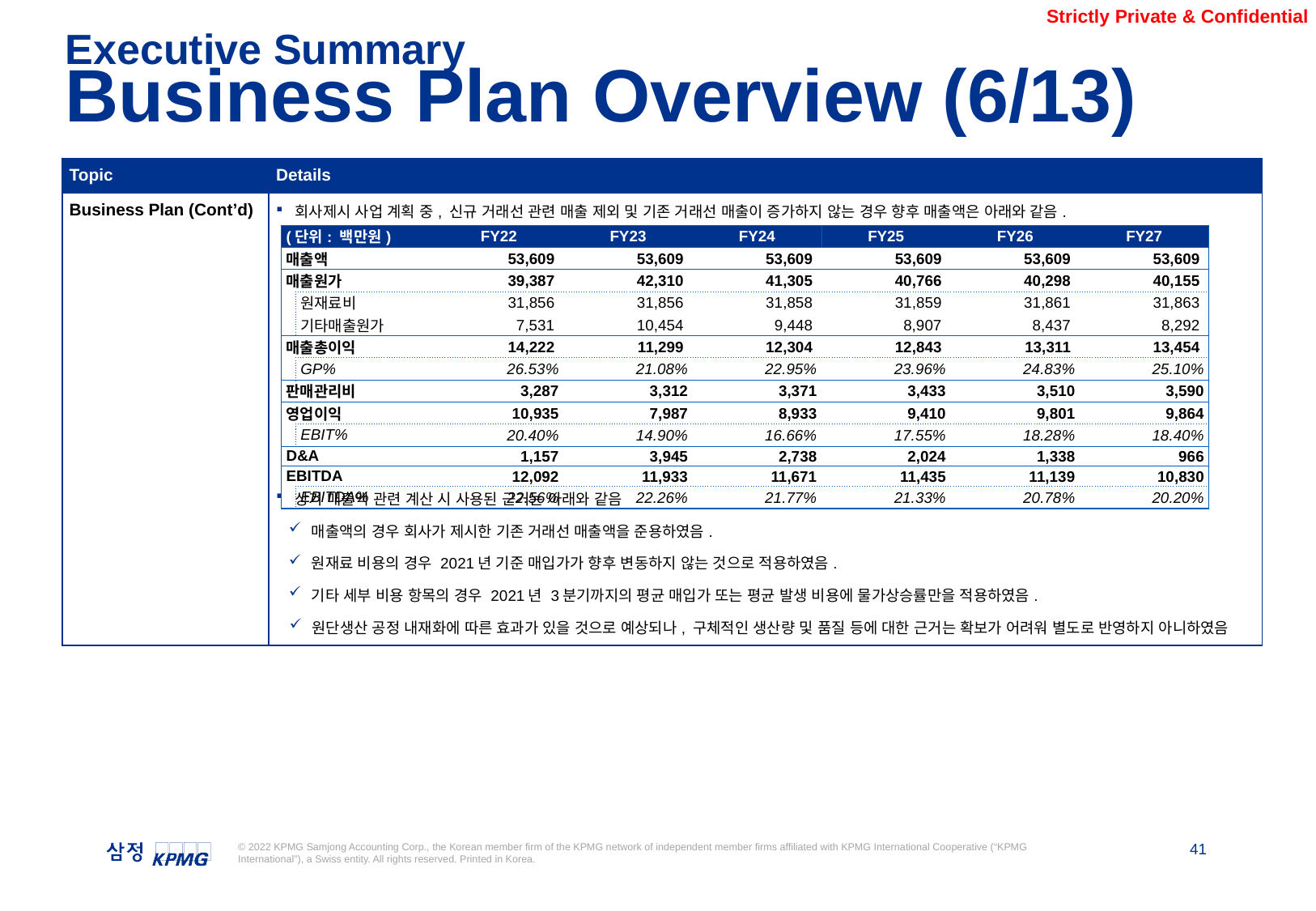

Executive Summary
Business Plan Overview (6/13)
| Topic | Details |
| --- | --- |
| Business Plan (Cont’d) | 회사제시 사업 계획 중, 신규 거래선 관련 매출 제외 및 기존 거래선 매출이 증가하지 않는 경우 향후 매출액은 아래와 같음. 상기 매출액 관련 계산 시 사용된 근거는 아래와 같음 매출액의 경우 회사가 제시한 기존 거래선 매출액을 준용하였음. 원재료 비용의 경우 2021년 기준 매입가가 향후 변동하지 않는 것으로 적용하였음. 기타 세부 비용 항목의 경우 2021년 3분기까지의 평균 매입가 또는 평균 발생 비용에 물가상승률만을 적용하였음. 원단생산 공정 내재화에 따른 효과가 있을 것으로 예상되나, 구체적인 생산량 및 품질 등에 대한 근거는 확보가 어려워 별도로 반영하지 아니하였음 |
| (단위: 백만원) |  | FY22 | FY23 | FY24 | FY25 | FY26 | FY27 |
| --- | --- | --- | --- | --- | --- | --- | --- |
| 매출액 |  | 53,609 | 53,609 | 53,609 | 53,609 | 53,609 | 53,609 |
| 매출원가 |  | 39,387 | 42,310 | 41,305 | 40,766 | 40,298 | 40,155 |
|  | 원재료비 | 31,856 | 31,856 | 31,858 | 31,859 | 31,861 | 31,863 |
|  | 기타매출원가 | 7,531 | 10,454 | 9,448 | 8,907 | 8,437 | 8,292 |
| 매출총이익 |  | 14,222 | 11,299 | 12,304 | 12,843 | 13,311 | 13,454 |
|  | GP% | 26.53% | 21.08% | 22.95% | 23.96% | 24.83% | 25.10% |
| 판매관리비 |  | 3,287 | 3,312 | 3,371 | 3,433 | 3,510 | 3,590 |
| 영업이익 |  | 10,935 | 7,987 | 8,933 | 9,410 | 9,801 | 9,864 |
|  | EBIT% | 20.40% | 14.90% | 16.66% | 17.55% | 18.28% | 18.40% |
| D&A |  | 1,157 | 3,945 | 2,738 | 2,024 | 1,338 | 966 |
| EBITDA |  | 12,092 | 11,933 | 11,671 | 11,435 | 11,139 | 10,830 |
|  | EBITDA% | 22.56% | 22.26% | 21.77% | 21.33% | 20.78% | 20.20% |